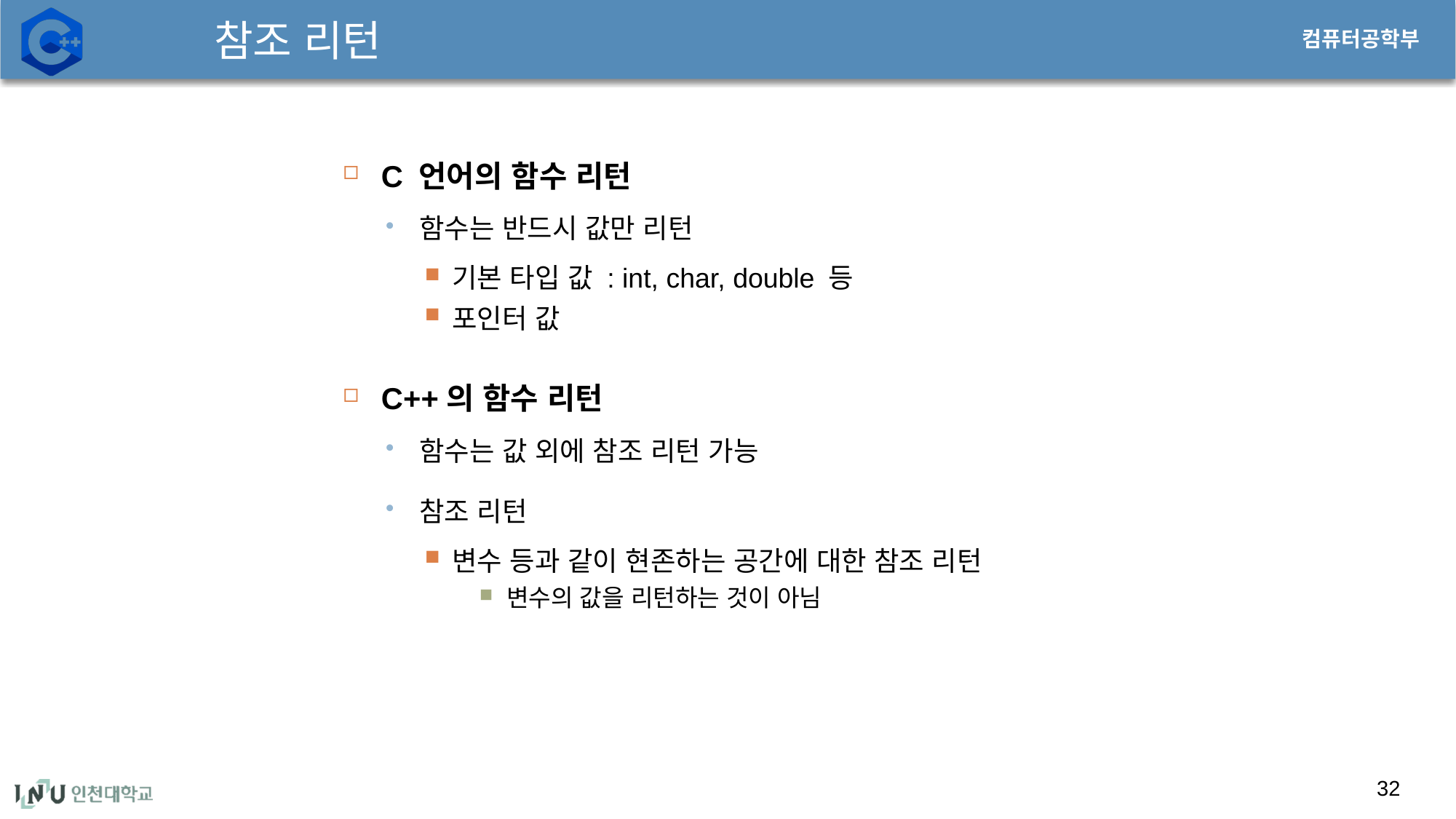

# 참조 리턴
C 언어의 함수 리턴
함수는 반드시 값만 리턴
기본 타입 값 : int, char, double 등
포인터 값
C++의 함수 리턴
함수는 값 외에 참조 리턴 가능
참조 리턴
변수 등과 같이 현존하는 공간에 대한 참조 리턴
변수의 값을 리턴하는 것이 아님